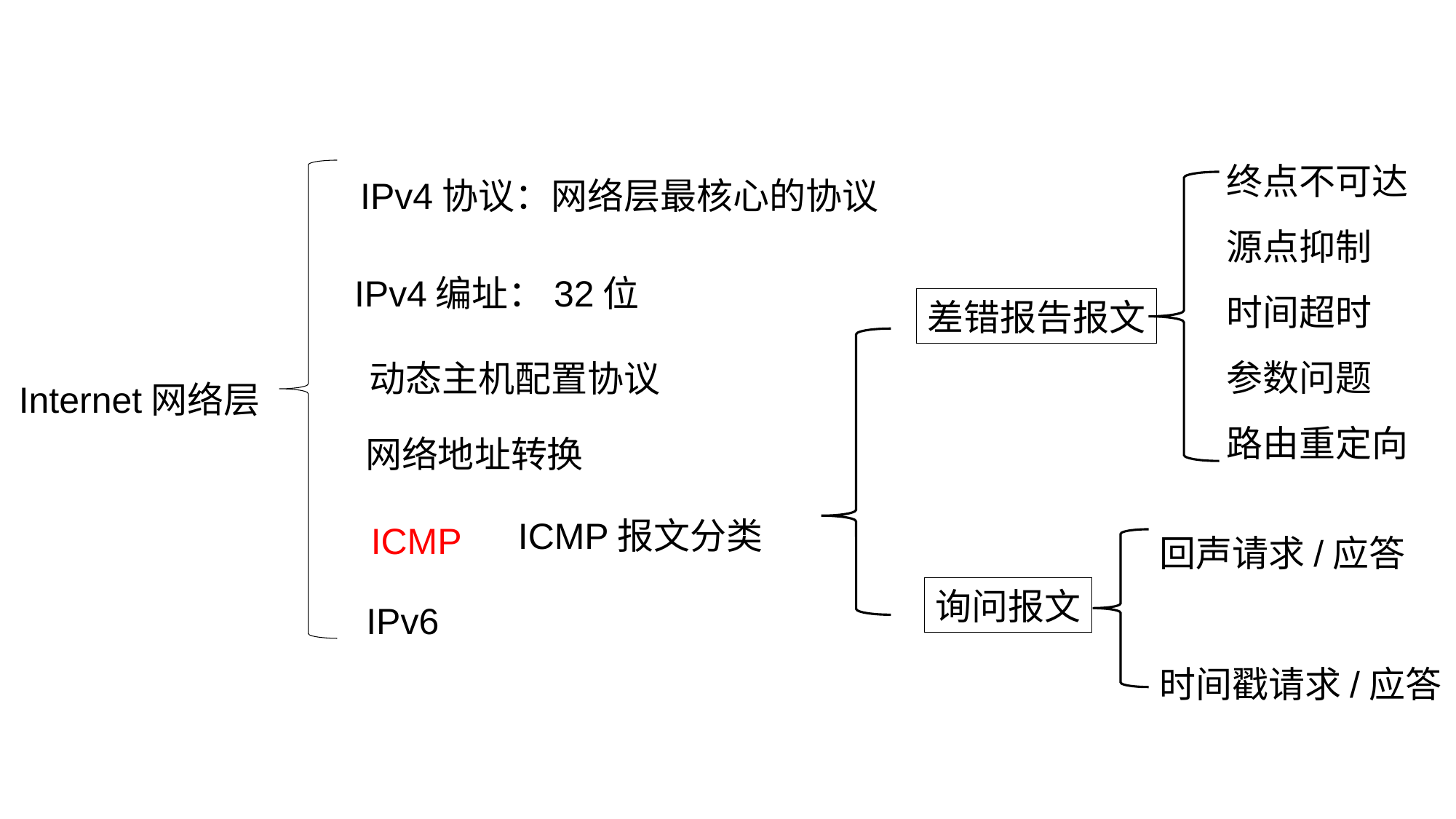

终点不可达
源点抑制
时间超时
参数问题
路由重定向
IPv4协议：网络层最核心的协议

IPv4编址：32位
差错报告报文

动态主机配置协议
Internet网络层
网络地址转换
ICMP报文分类
ICMP
回声请求/应答

时间戳请求/应答

IPv6
询问报文